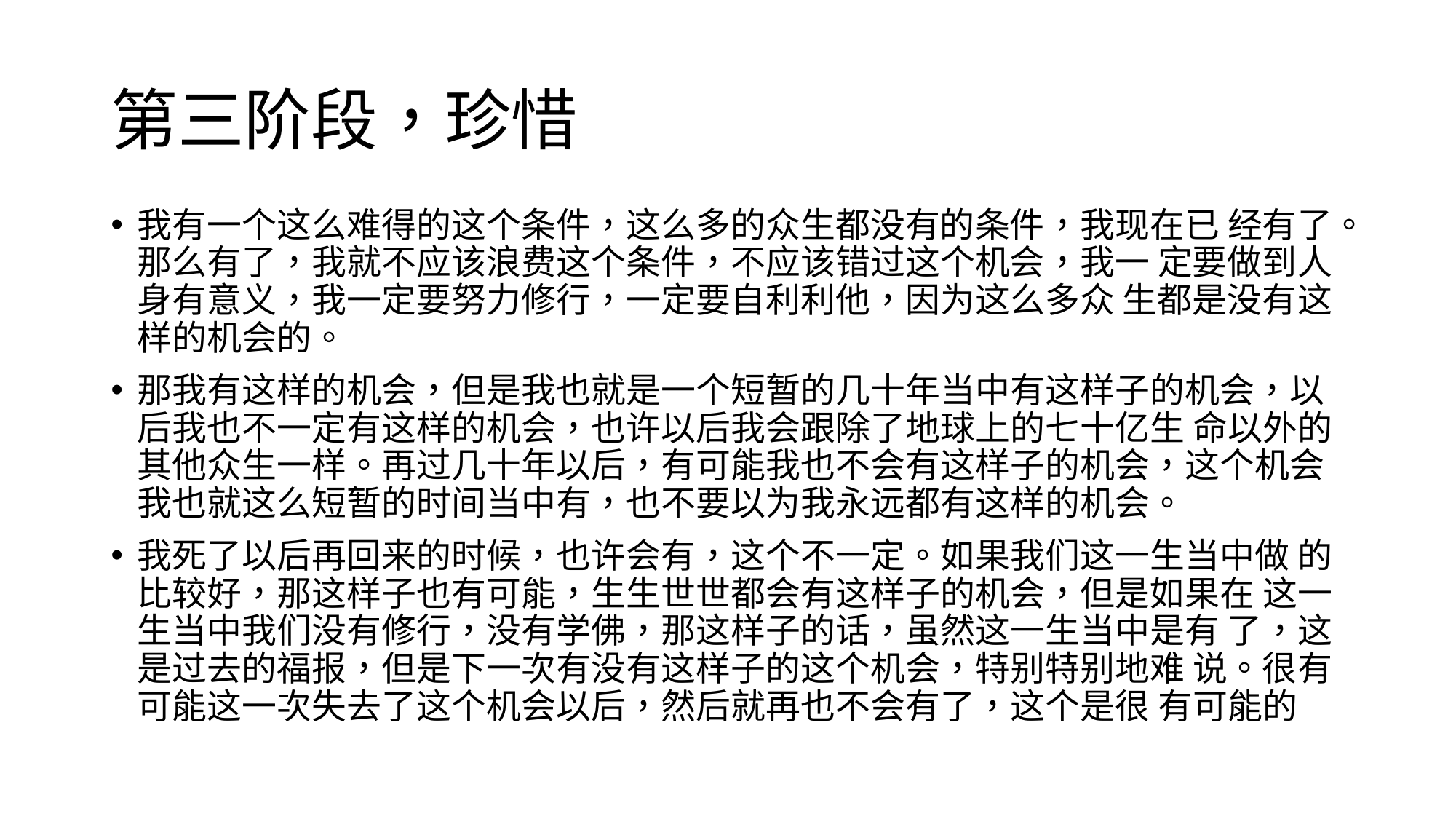

# 第三阶段，珍惜
我有一个这么难得的这个条件，这么多的众生都没有的条件，我现在已 经有了。那么有了，我就不应该浪费这个条件，不应该错过这个机会，我一 定要做到人身有意义，我一定要努力修行，一定要自利利他，因为这么多众 生都是没有这样的机会的。
那我有这样的机会，但是我也就是一个短暂的几十年当中有这样子的机会，以后我也不一定有这样的机会，也许以后我会跟除了地球上的七十亿生 命以外的其他众生一样。再过几十年以后，有可能我也不会有这样子的机会，这个机会我也就这么短暂的时间当中有，也不要以为我永远都有这样的机会。
我死了以后再回来的时候，也许会有，这个不一定。如果我们这一生当中做 的比较好，那这样子也有可能，生生世世都会有这样子的机会，但是如果在 这一生当中我们没有修行，没有学佛，那这样子的话，虽然这一生当中是有 了，这是过去的福报，但是下一次有没有这样子的这个机会，特别特别地难 说。很有可能这一次失去了这个机会以后，然后就再也不会有了，这个是很 有可能的